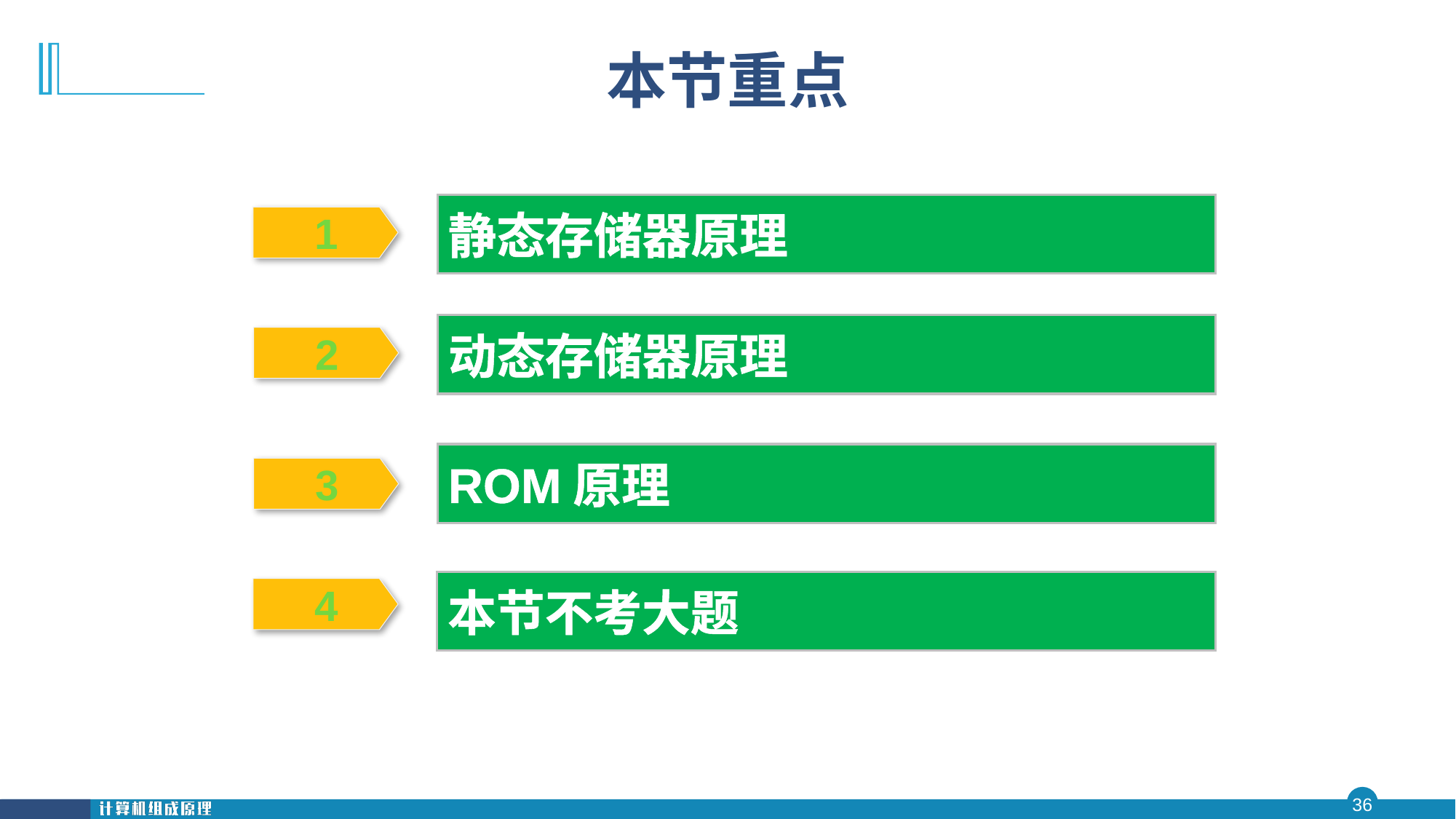

# 本节重点
静态存储器原理
 1
动态存储器原理
 2
ROM原理
 3
本节不考大题
 4